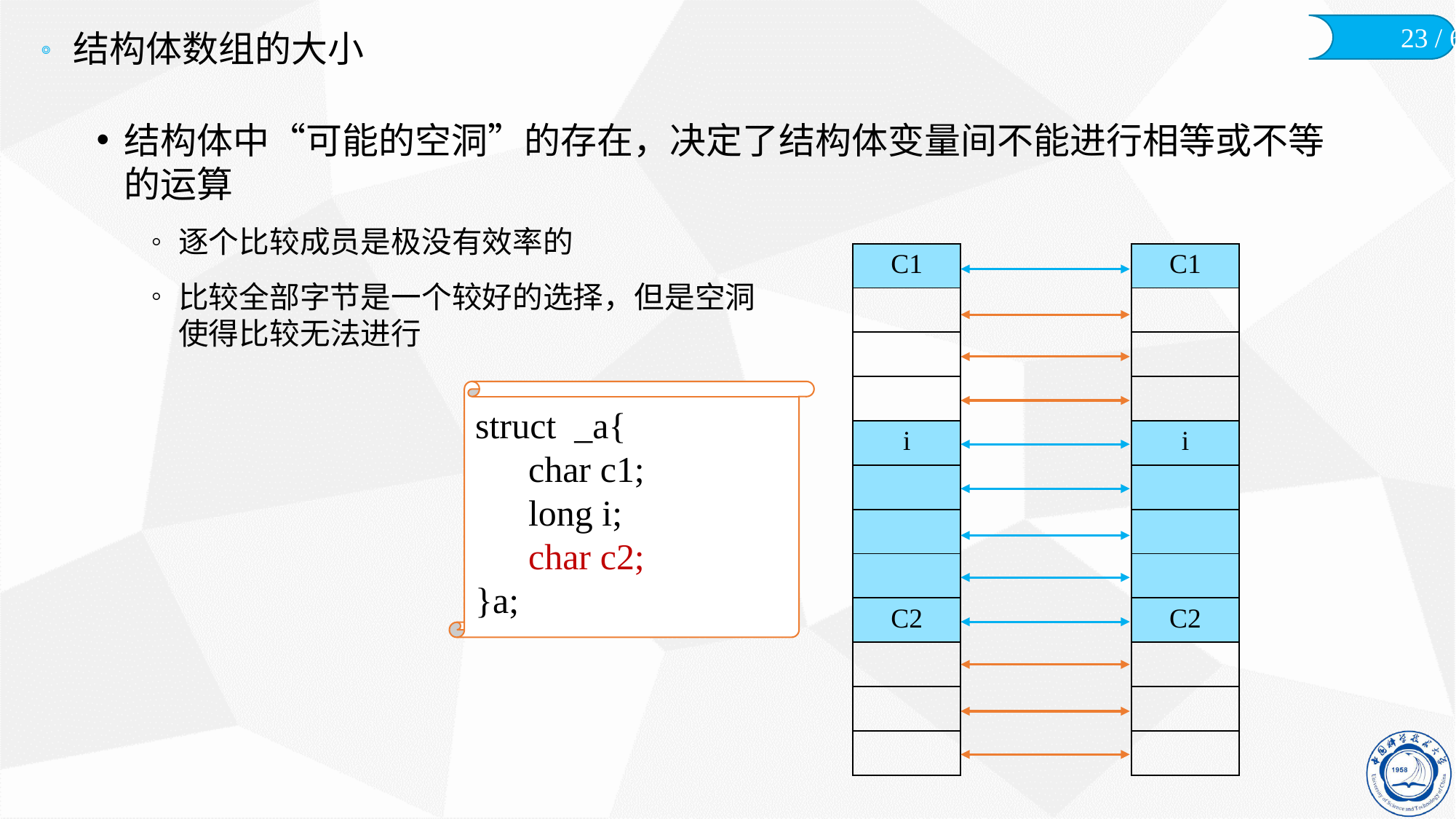

# 结构体数组的大小
结构体中“可能的空洞”的存在，决定了结构体变量间不能进行相等或不等的运算
逐个比较成员是极没有效率的
比较全部字节是一个较好的选择，但是空洞
使得比较无法进行
| C1 |
| --- |
|  |
|  |
|  |
| i |
|  |
|  |
|  |
| C2 |
|  |
|  |
|  |
| C1 |
| --- |
|  |
|  |
|  |
| i |
|  |
|  |
|  |
| C2 |
|  |
|  |
|  |
struct  _a{
	char c1;
	long i;
	char c2;
}a;